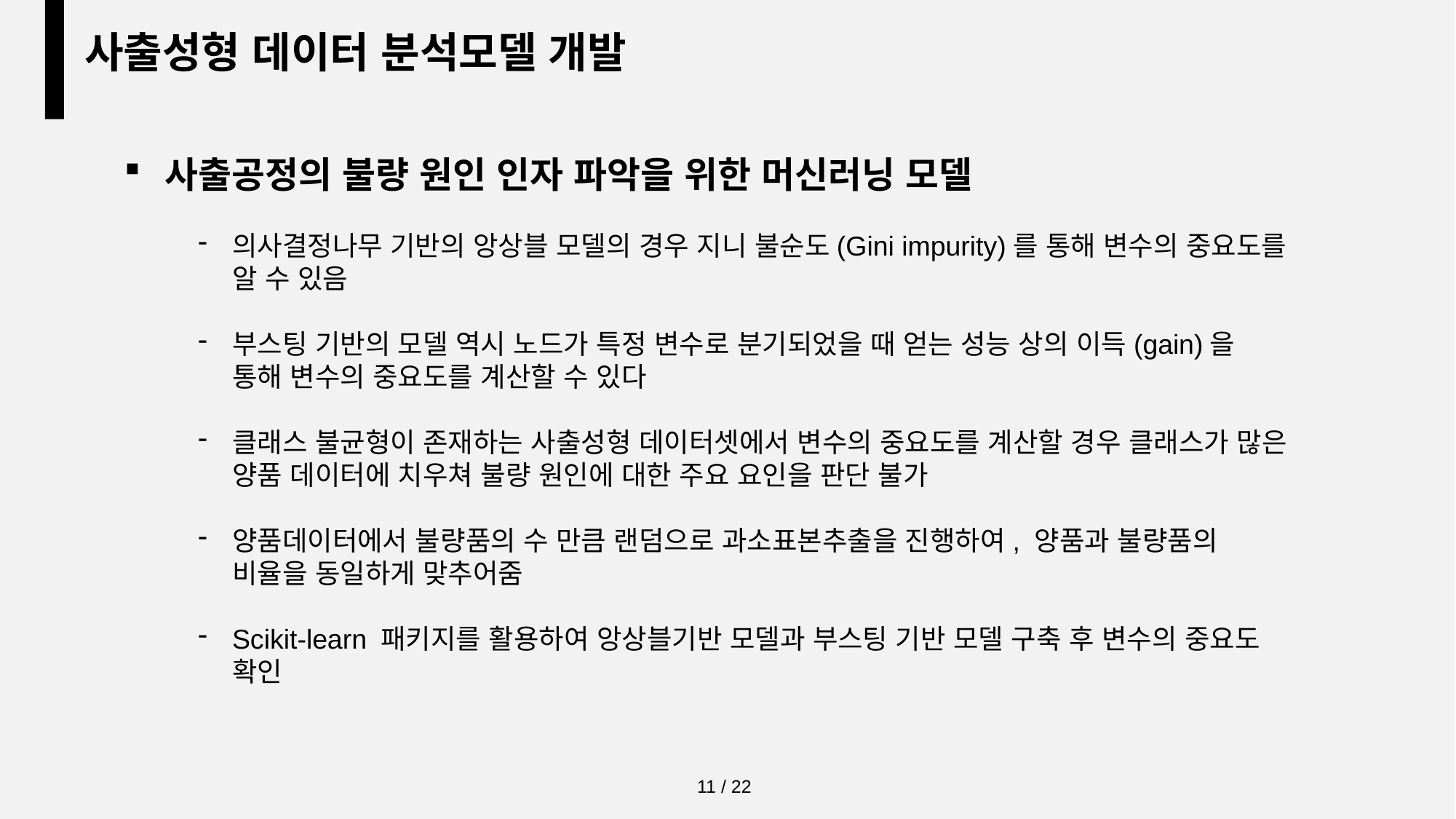

사출성형 데이터 분석모델 개발
사출공정의 불량 원인 인자 파악을 위한 머신러닝 모델
의사결정나무 기반의 앙상블 모델의 경우 지니 불순도(Gini impurity)를 통해 변수의 중요도를 알 수 있음

부스팅 기반의 모델 역시 노드가 특정 변수로 분기되었을 때 얻는 성능 상의 이득(gain)을 통해 변수의 중요도를 계산할 수 있다

클래스 불균형이 존재하는 사출성형 데이터셋에서 변수의 중요도를 계산할 경우 클래스가 많은 양품 데이터에 치우쳐 불량 원인에 대한 주요 요인을 판단 불가

양품데이터에서 불량품의 수 만큼 랜덤으로 과소표본추출을 진행하여, 양품과 불량품의 비율을 동일하게 맞추어줌

Scikit-learn 패키지를 활용하여 앙상블기반 모델과 부스팅 기반 모델 구축 후 변수의 중요도 확인